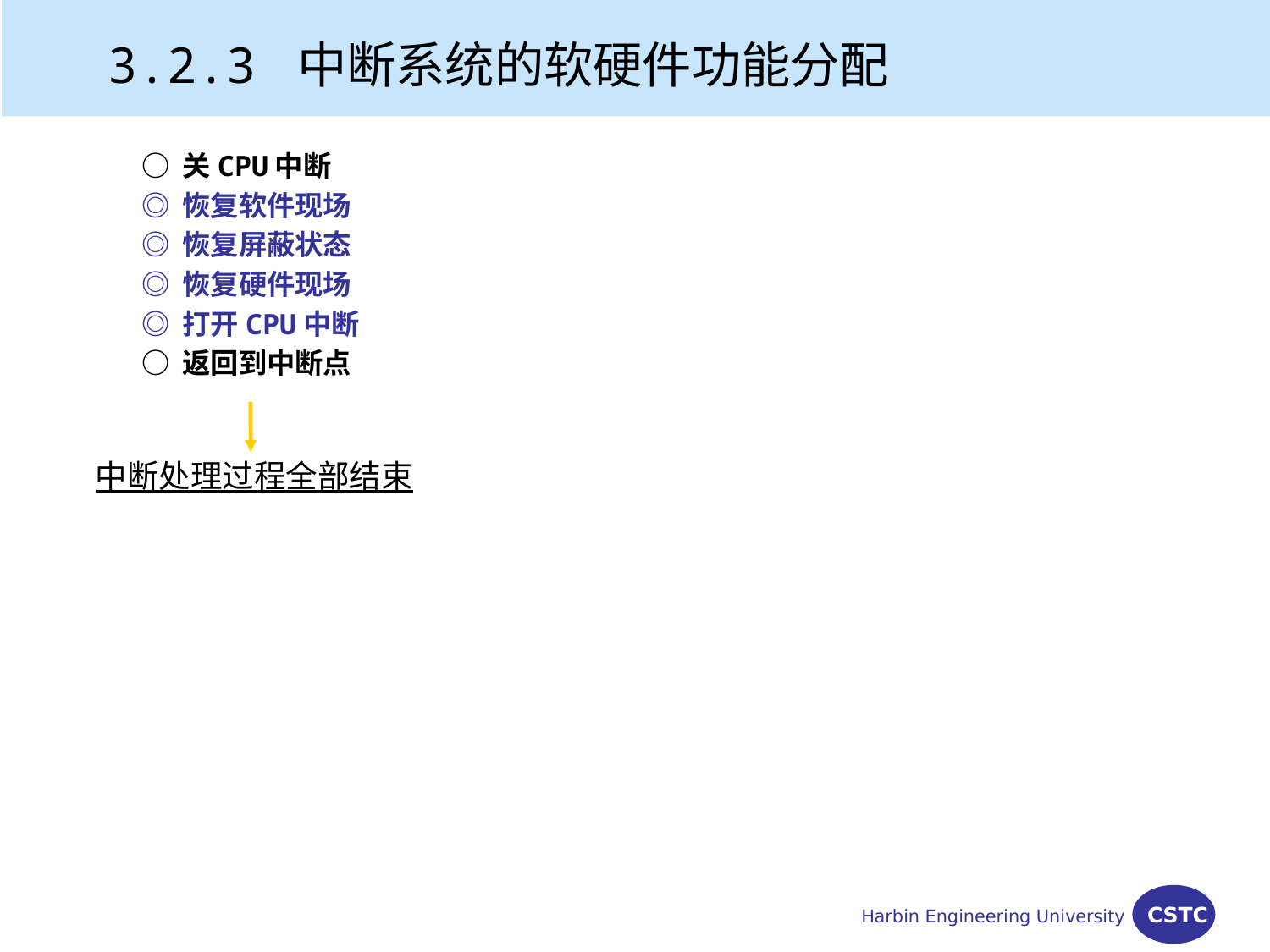

3.2.3 中断系统的软硬件功能分配
○ 关CPU中断
◎ 恢复软件现场
◎ 恢复屏蔽状态
◎ 恢复硬件现场
◎ 打开CPU中断
○ 返回到中断点

中断处理过程全部结束
Harbin Engineering University